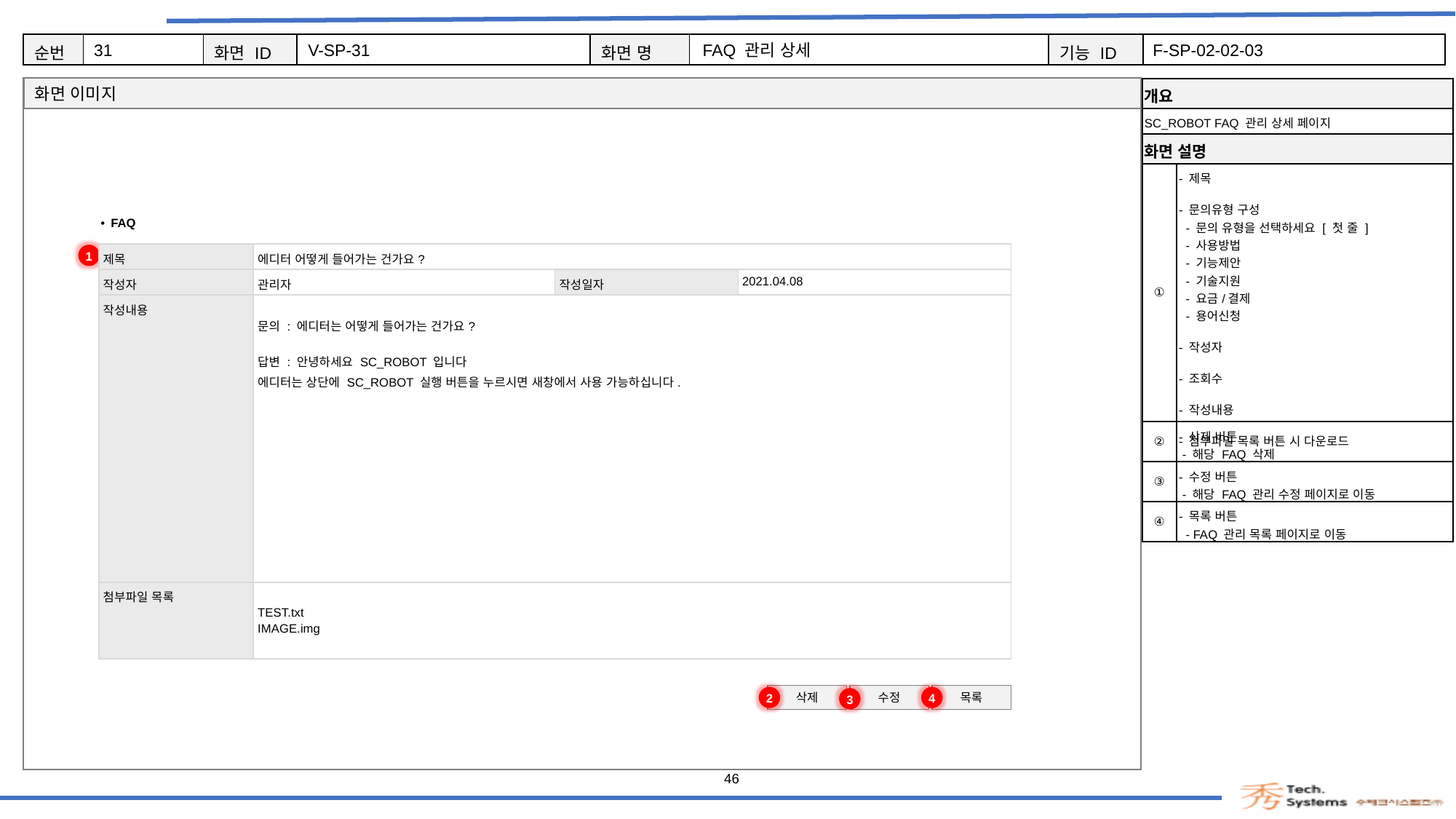

31
V-SP-31
FAQ 관리 상세
F-SP-02-02-03
| 개요 |  |
| --- | --- |
| SC\_ROBOT FAQ 관리 상세 페이지 |  |
| 화면 설명 | Description |
| ① | - 제목 - 문의유형 구성 - 문의 유형을 선택하세요 [ 첫 줄 ] - 사용방법 - 기능제안 - 기술지원 - 요금/결제 - 용어신청 - 작성자 - 조회수 - 작성내용 - 첨부파일 목록 버튼 시 다운로드 |
| ② | - 삭제 버튼 - 해당 FAQ 삭제 |
| ③ | - 수정 버튼 - 해당 FAQ 관리 수정 페이지로 이동 |
| ④ | - 목록 버튼 - FAQ 관리 목록 페이지로 이동 |
FAQ
1

| 제목 | 에디터 어떻게 들어가는 건가요? |  |  |
| --- | --- | --- | --- |
| 작성자 | 관리자 | 작성일자 | 2021.04.08 |
| 작성내용 | 문의 : 에디터는 어떻게 들어가는 건가요? 답변 : 안녕하세요 SC\_ROBOT 입니다 에디터는 상단에 SC\_ROBOT 실행 버튼을 누르시면 새창에서 사용 가능하십니다. | 직급 |  |
| 첨부파일 목록 | TEST.txt IMAGE.img |  |  |
삭제
수정
목록
2

4

3